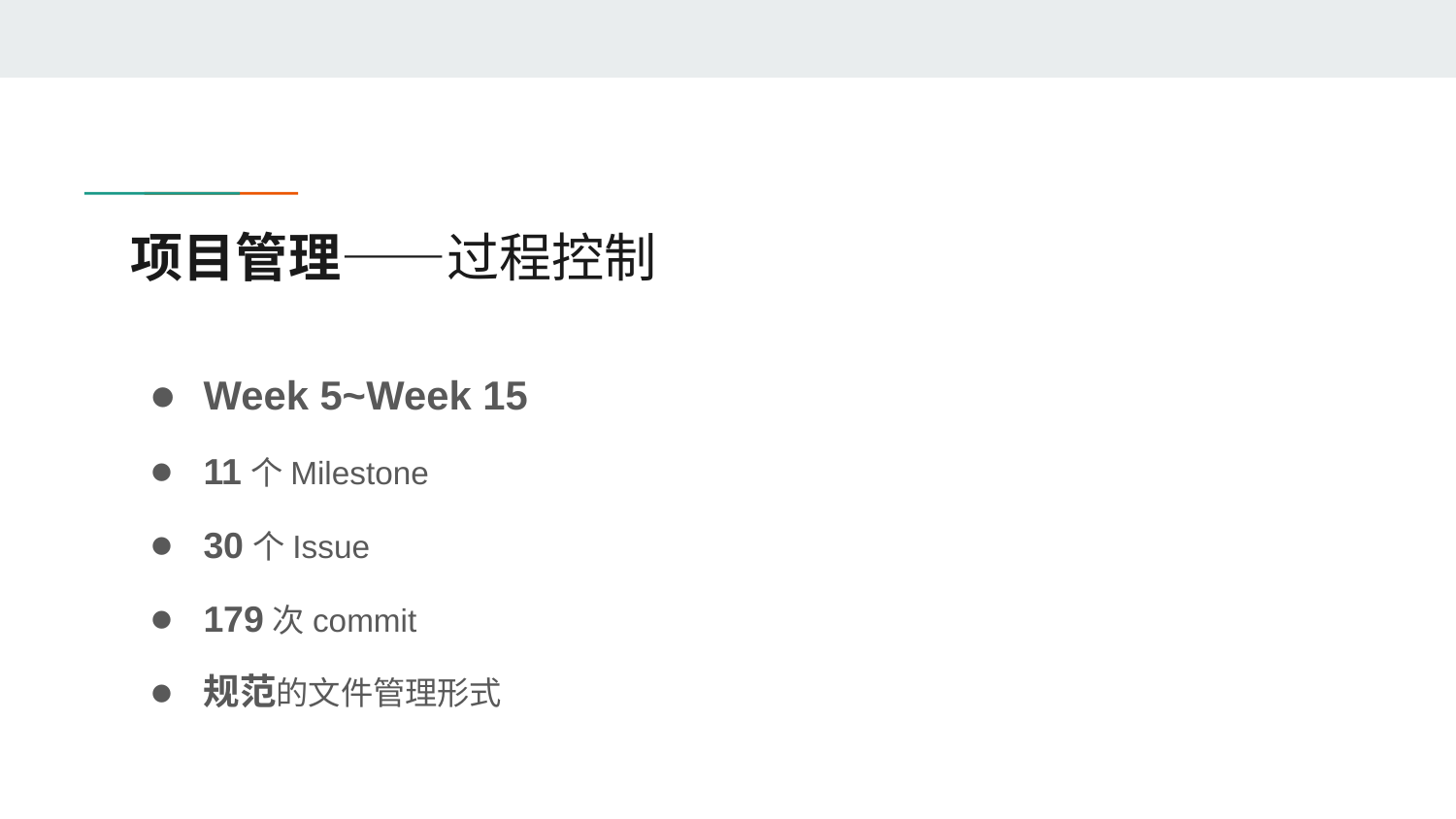

# 项目管理——过程控制
Week 5~Week 15
11个Milestone
30个Issue
179次commit
规范的文件管理形式